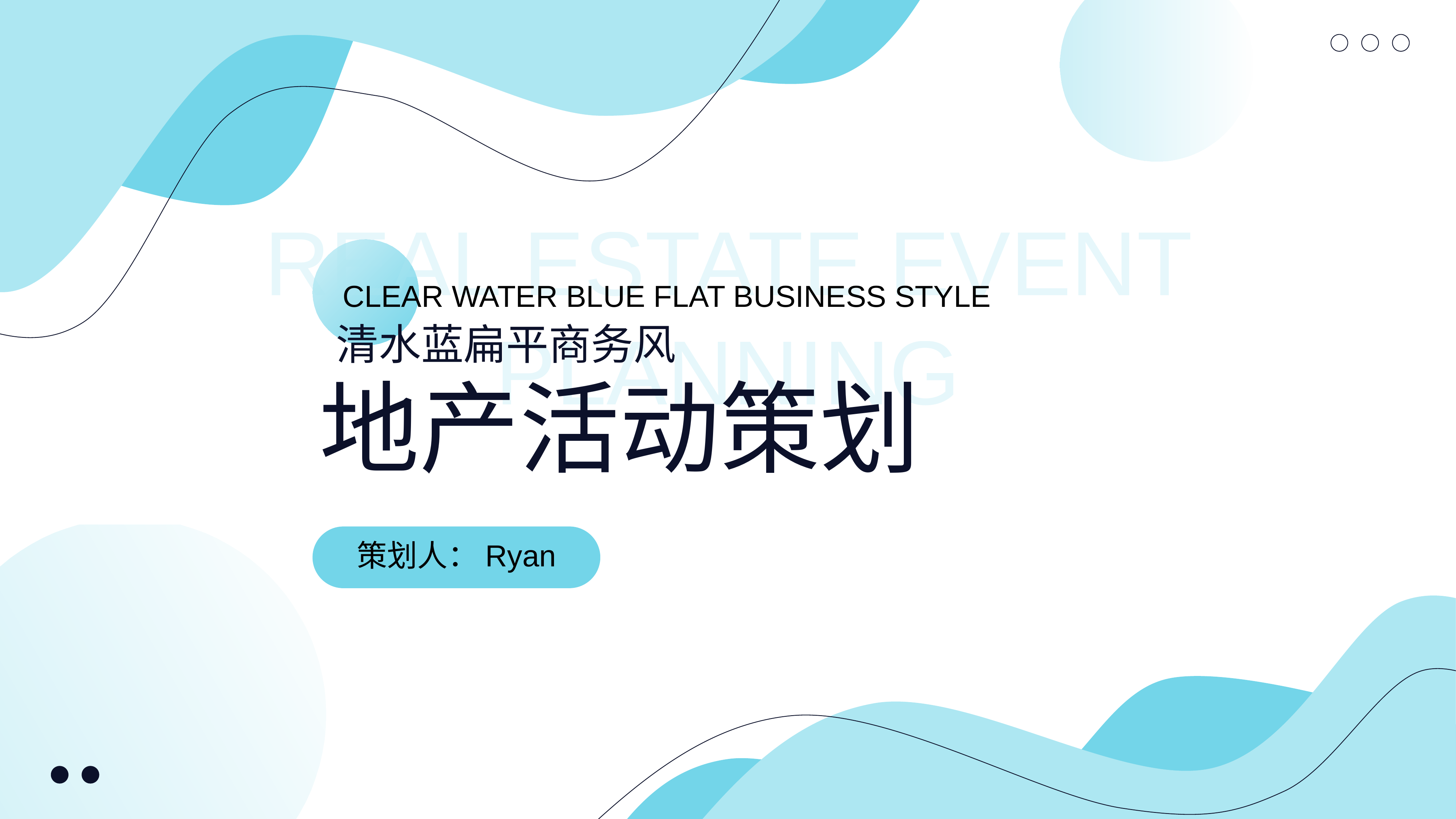

REAL ESTATE EVENT PLANNING

CLEAR WATER BLUE FLAT BUSINESS STYLE
清水蓝扁平商务风
地产活动策划

策划人：Ryan